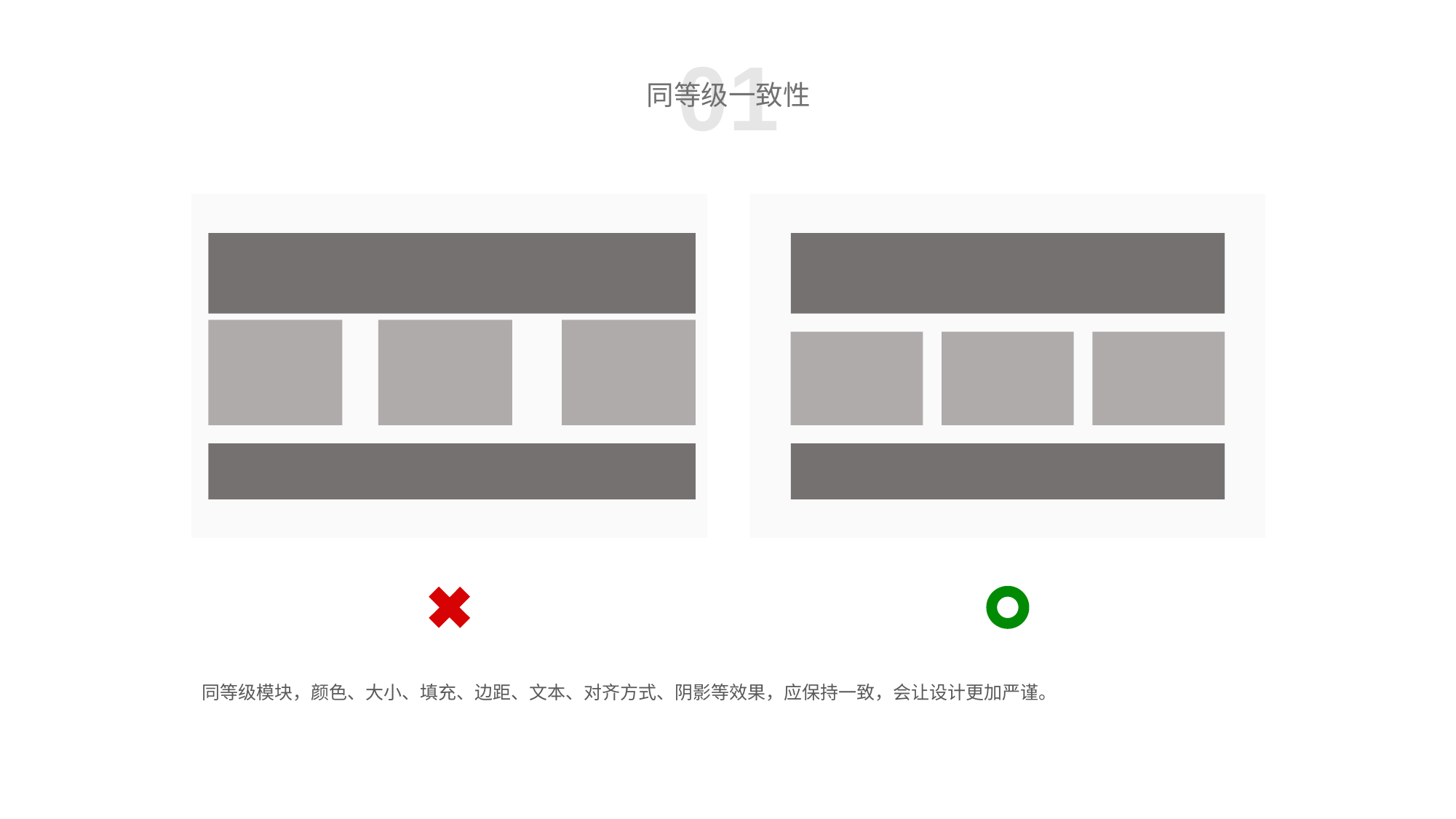

01
同等级一致性

同等级模块，颜色、大小、填充、边距、文本、对齐方式、阴影等效果，应保持一致，会让设计更加严谨。